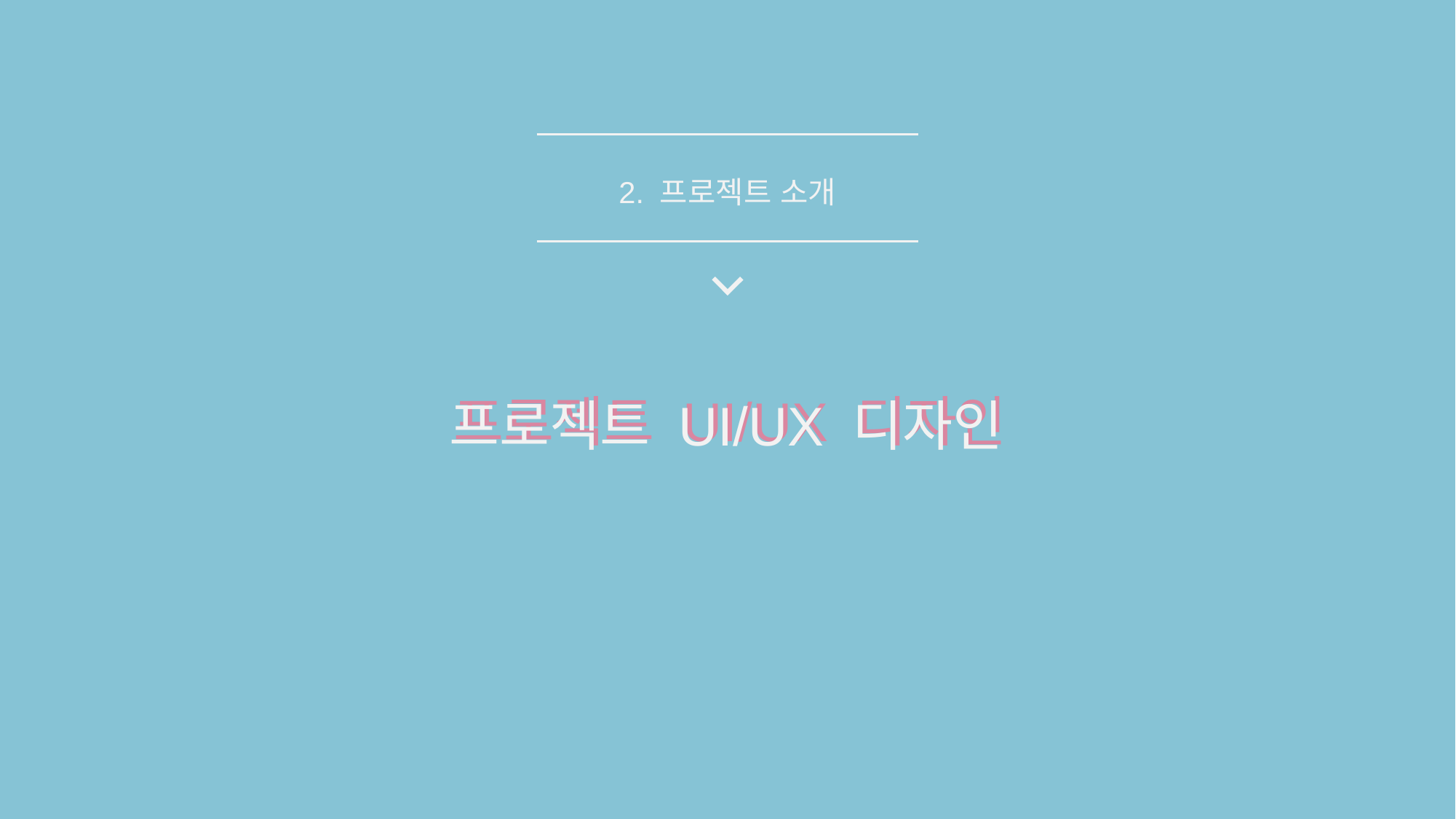

2. 프로젝트 소개

프로젝트 UI/UX 디자인
프로젝트 UI/UX 디자인